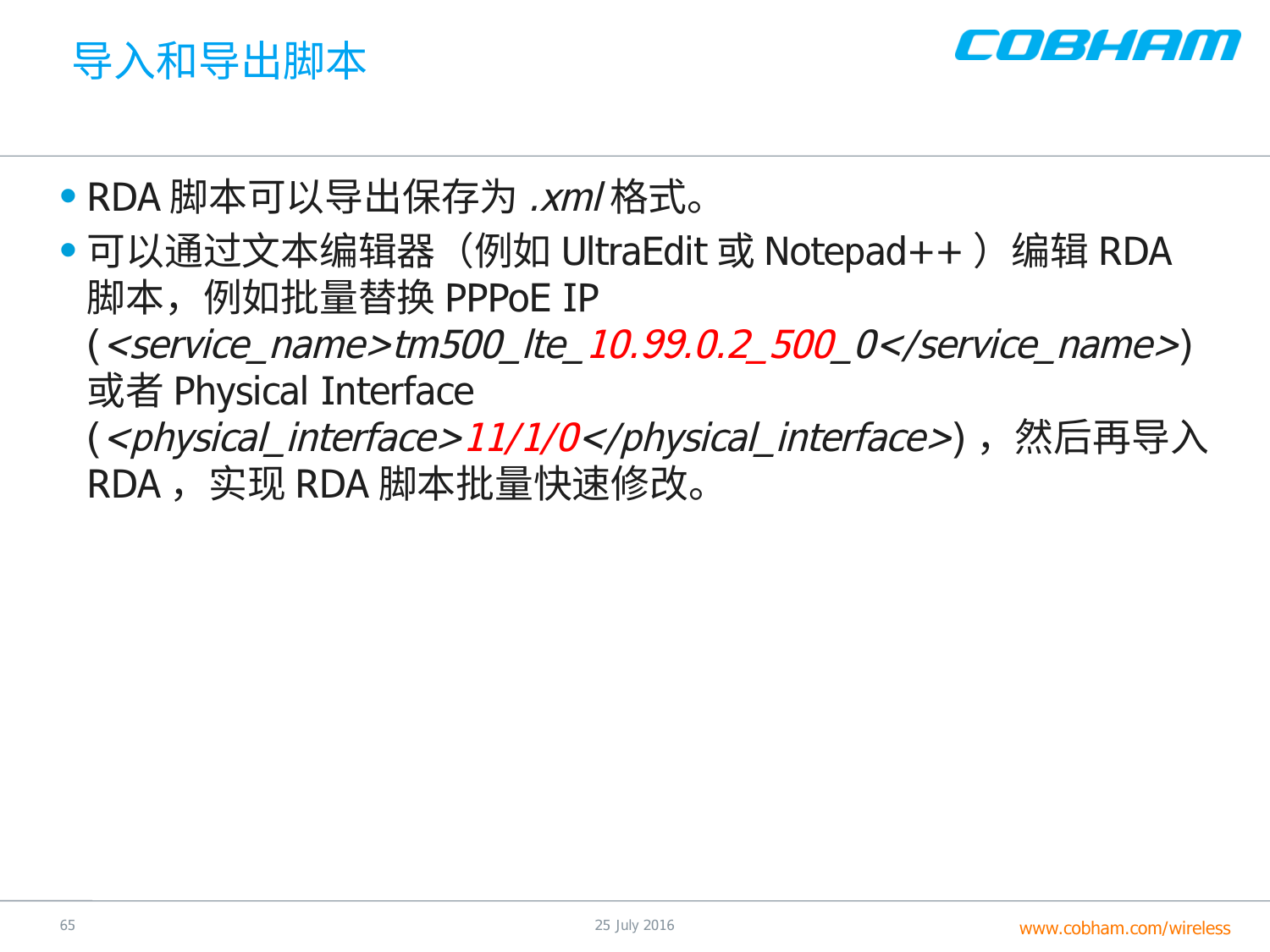

# 导入和导出脚本

RDA脚本可以导出保存为.xml格式。
可以通过文本编辑器（例如UltraEdit或Notepad++）编辑RDA脚本，例如批量替换PPPoE IP (<service_name>tm500_lte_10.99.0.2_500_0</service_name>)或者Physical Interface (<physical_interface>11/1/0</physical_interface>)，然后再导入RDA，实现RDA脚本批量快速修改。
65
25 July 2016